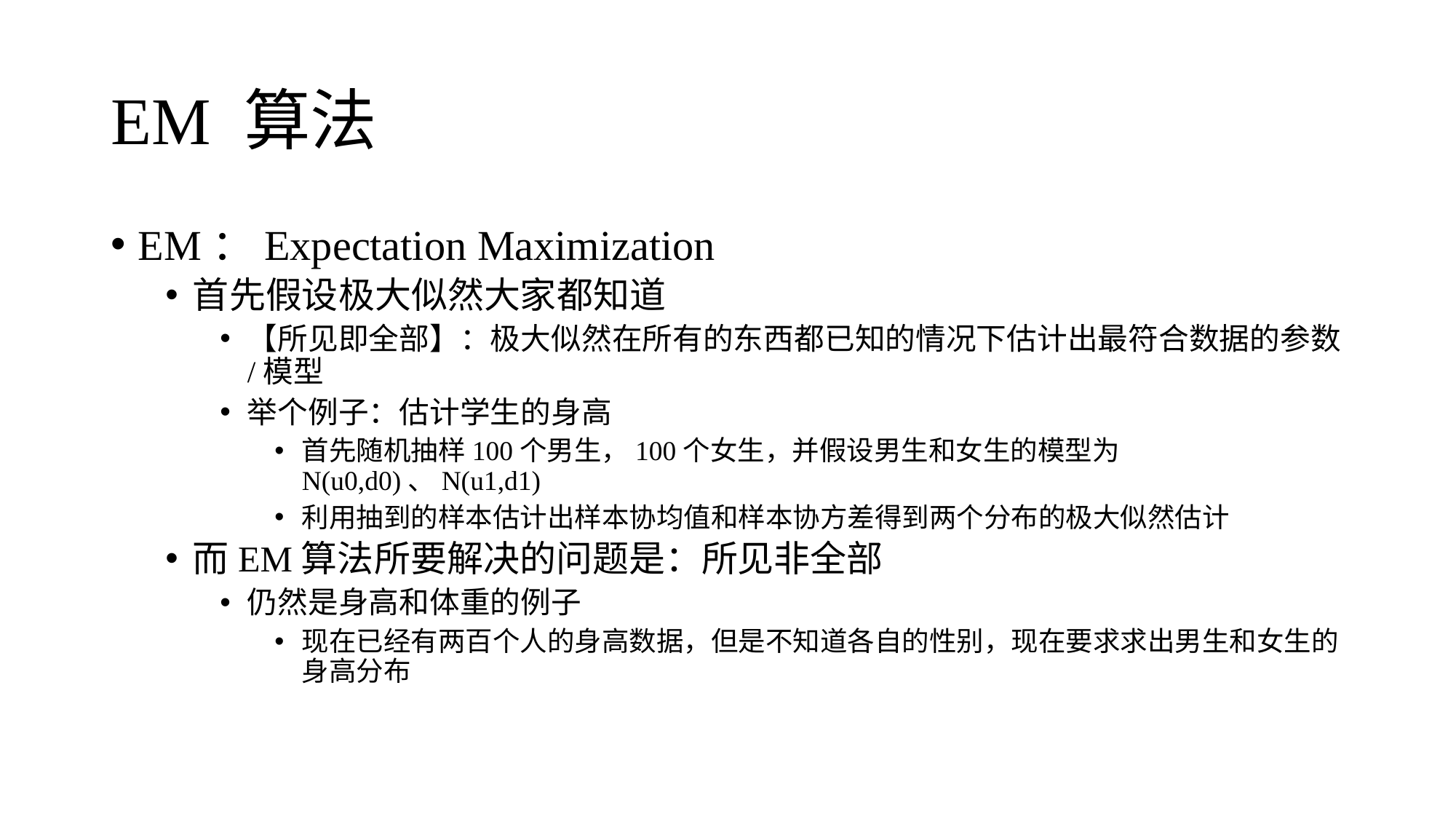

# EM 算法
EM：Expectation Maximization
首先假设极大似然大家都知道
【所见即全部】：极大似然在所有的东西都已知的情况下估计出最符合数据的参数/模型
举个例子：估计学生的身高
首先随机抽样100个男生，100个女生，并假设男生和女生的模型为N(u0,d0)、N(u1,d1)
利用抽到的样本估计出样本协均值和样本协方差得到两个分布的极大似然估计
而EM算法所要解决的问题是：所见非全部
仍然是身高和体重的例子
现在已经有两百个人的身高数据，但是不知道各自的性别，现在要求求出男生和女生的身高分布